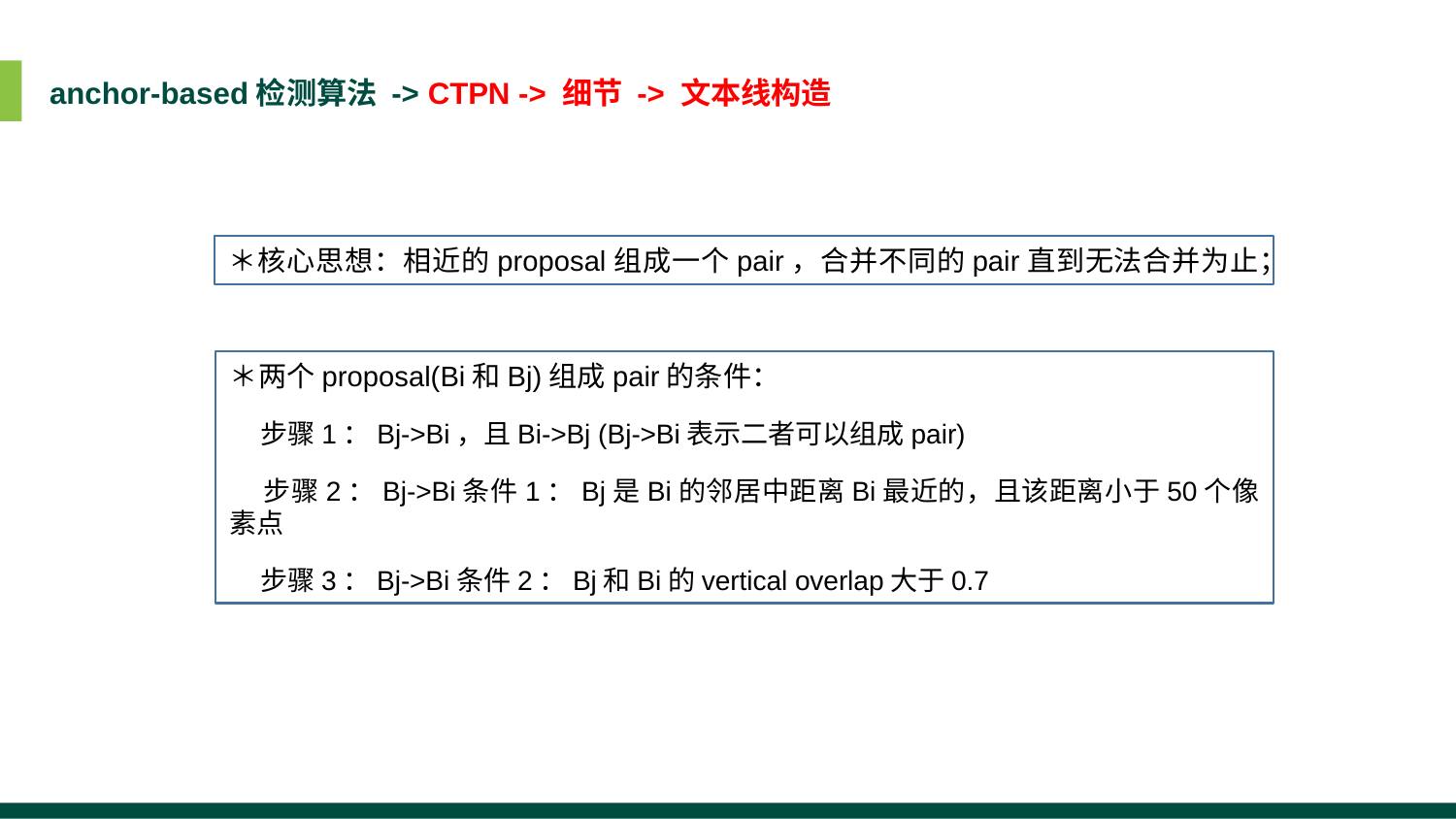

anchor-based检测算法 -> CTPN -> 细节 -> 文本线构造
＊核心思想：相近的proposal组成一个pair，合并不同的pair直到无法合并为止；
＊两个proposal(Bi和Bj)组成pair的条件：
    步骤1：Bj->Bi，且Bi->Bj (Bj->Bi表示二者可以组成pair)
    步骤2：Bj->Bi条件1：Bj是Bi的邻居中距离Bi最近的，且该距离小于50个像素点
    步骤3：Bj->Bi条件2：Bj和Bi的vertical overlap大于0.7